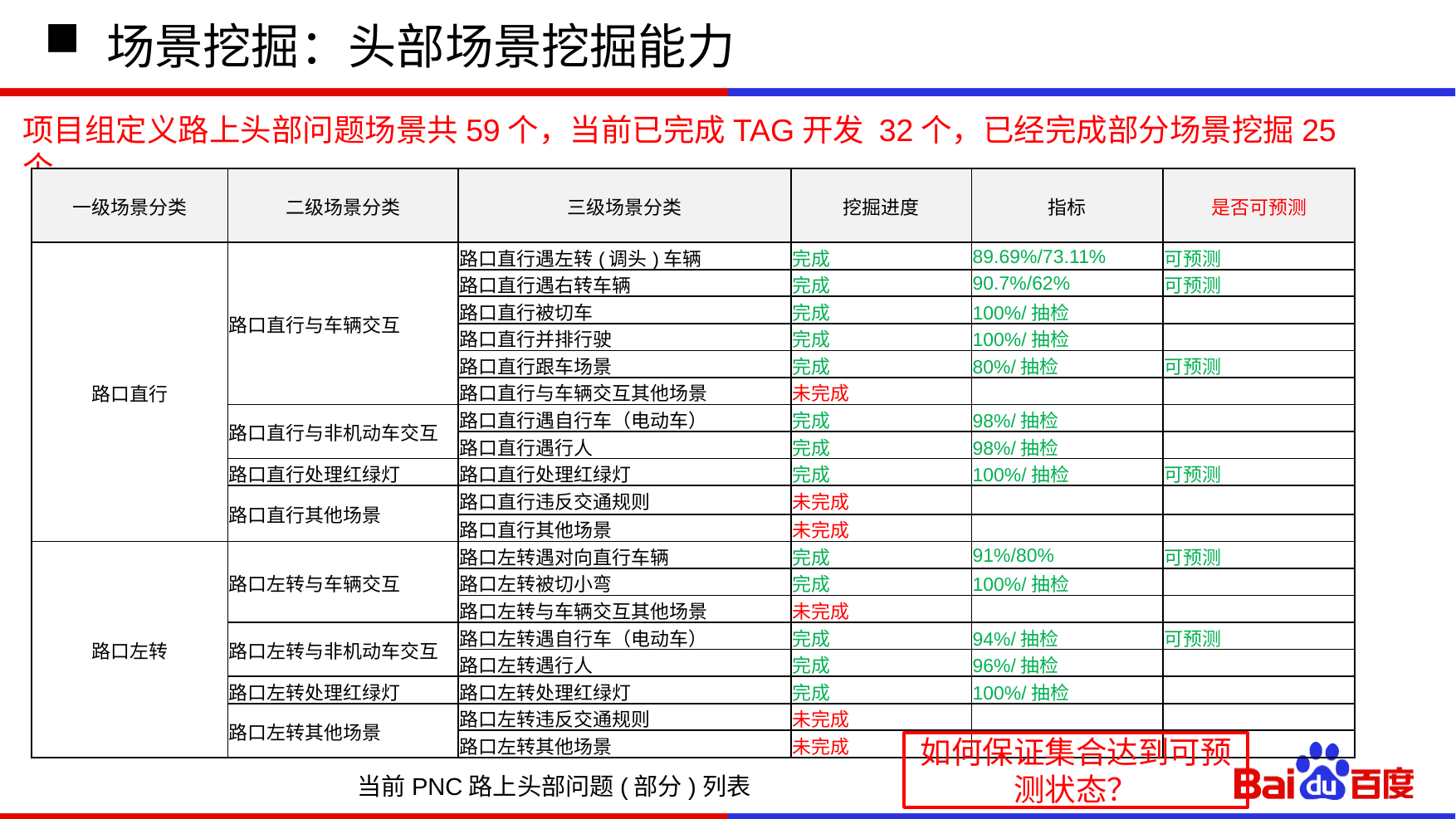

# 场景挖掘：头部场景挖掘能力
项目组定义路上头部问题场景共59个，当前已完成TAG开发 32个，已经完成部分场景挖掘25个
| 一级场景分类 | 二级场景分类 | 三级场景分类 | 挖掘进度 | 指标 | 是否可预测 |
| --- | --- | --- | --- | --- | --- |
| 路口直行 | 路口直行与车辆交互 | 路口直行遇左转(调头)车辆 | 完成 | 89.69%/73.11% | 可预测 |
|  |  | 路口直行遇右转车辆 | 完成 | 90.7%/62% | 可预测 |
|  |  | 路口直行被切车 | 完成 | 100%/抽检 |  |
|  |  | 路口直行并排行驶 | 完成 | 100%/抽检 |  |
|  |  | 路口直行跟车场景 | 完成 | 80%/抽检 | 可预测 |
|  |  | 路口直行与车辆交互其他场景 | 未完成 |  |  |
|  | 路口直行与非机动车交互 | 路口直行遇自行车（电动车） | 完成 | 98%/抽检 |  |
|  |  | 路口直行遇行人 | 完成 | 98%/抽检 |  |
|  | 路口直行处理红绿灯 | 路口直行处理红绿灯 | 完成 | 100%/抽检 | 可预测 |
|  | 路口直行其他场景 | 路口直行违反交通规则 | 未完成 |  |  |
|  |  | 路口直行其他场景 | 未完成 |  |  |
| 路口左转 | 路口左转与车辆交互 | 路口左转遇对向直行车辆 | 完成 | 91%/80% | 可预测 |
|  |  | 路口左转被切小弯 | 完成 | 100%/抽检 |  |
|  |  | 路口左转与车辆交互其他场景 | 未完成 |  |  |
|  | 路口左转与非机动车交互 | 路口左转遇自行车（电动车） | 完成 | 94%/抽检 | 可预测 |
|  |  | 路口左转遇行人 | 完成 | 96%/抽检 |  |
|  | 路口左转处理红绿灯 | 路口左转处理红绿灯 | 完成 | 100%/抽检 |  |
|  | 路口左转其他场景 | 路口左转违反交通规则 | 未完成 |  |  |
|  |  | 路口左转其他场景 | 未完成 |  |  |
如何保证集合达到可预测状态？
当前PNC路上头部问题(部分)列表